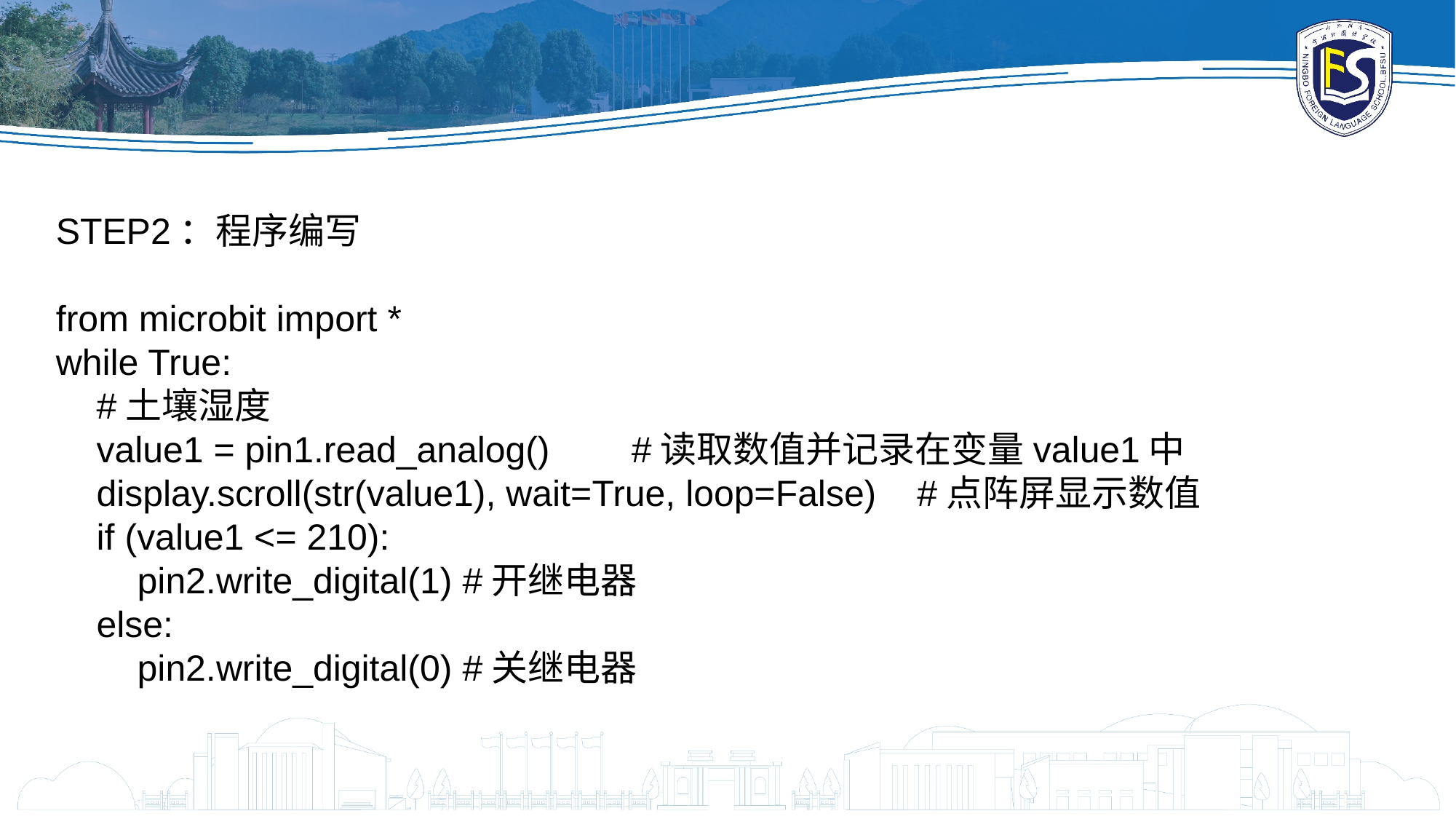

STEP2：程序编写

from microbit import *
while True:
    #土壤湿度
    value1 = pin1.read_analog()        #读取数值并记录在变量value1中
    display.scroll(str(value1), wait=True, loop=False)    #点阵屏显示数值
    if (value1 <= 210):
        pin2.write_digital(1) #开继电器
    else:
        pin2.write_digital(0) #关继电器